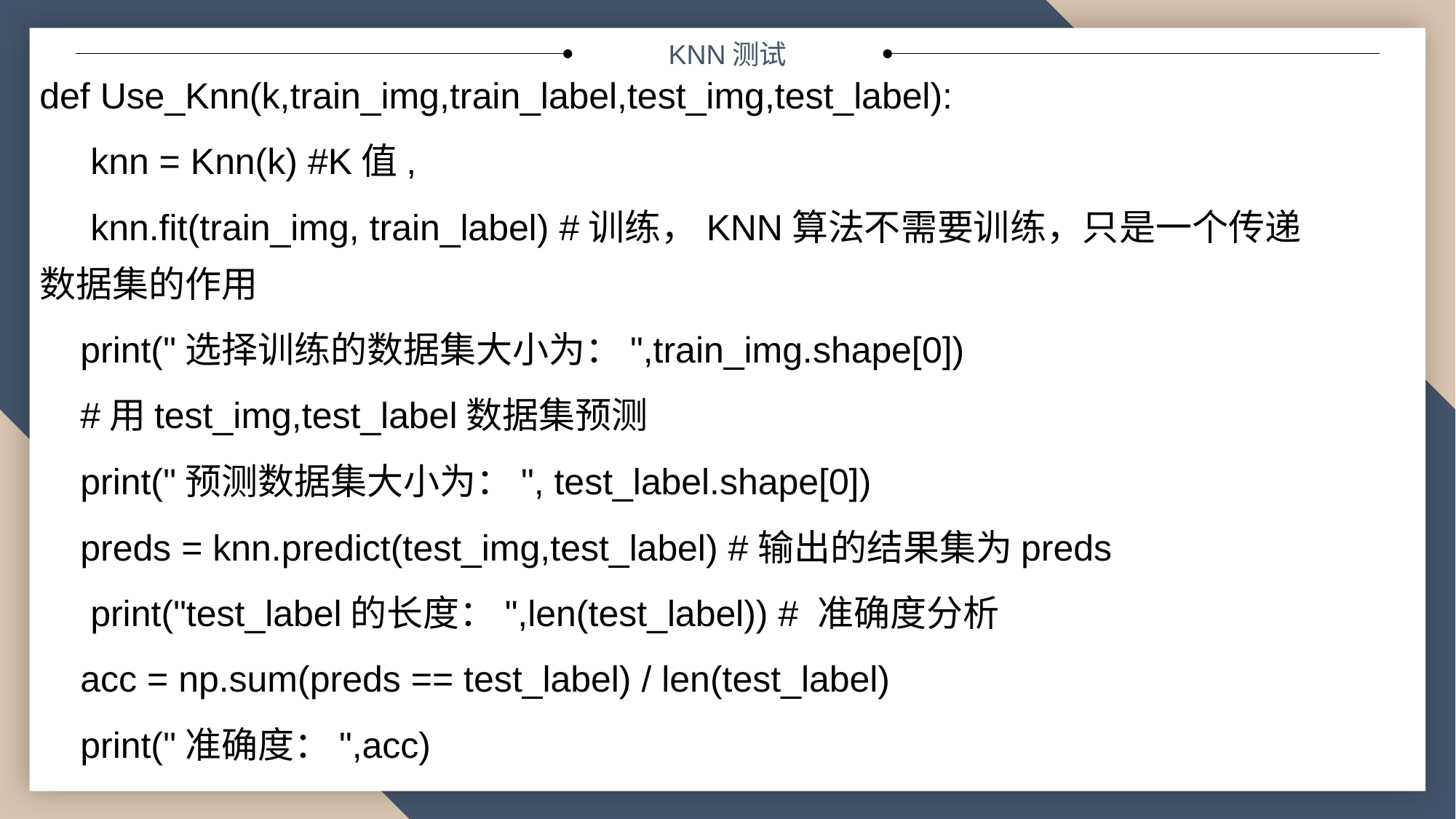

KNN测试
def Use_Knn(k,train_img,train_label,test_img,test_label):
     knn = Knn(k) #K值,
     knn.fit(train_img, train_label) #训练，KNN算法不需要训练，只是一个传递数据集的作用
    print("选择训练的数据集大小为：",train_img.shape[0])
    #用test_img,test_label数据集预测
    print("预测数据集大小为：", test_label.shape[0])
    preds = knn.predict(test_img,test_label) #输出的结果集为preds
     print("test_label的长度：",len(test_label)) # 准确度分析
    acc = np.sum(preds == test_label) / len(test_label)
    print("准确度：",acc)